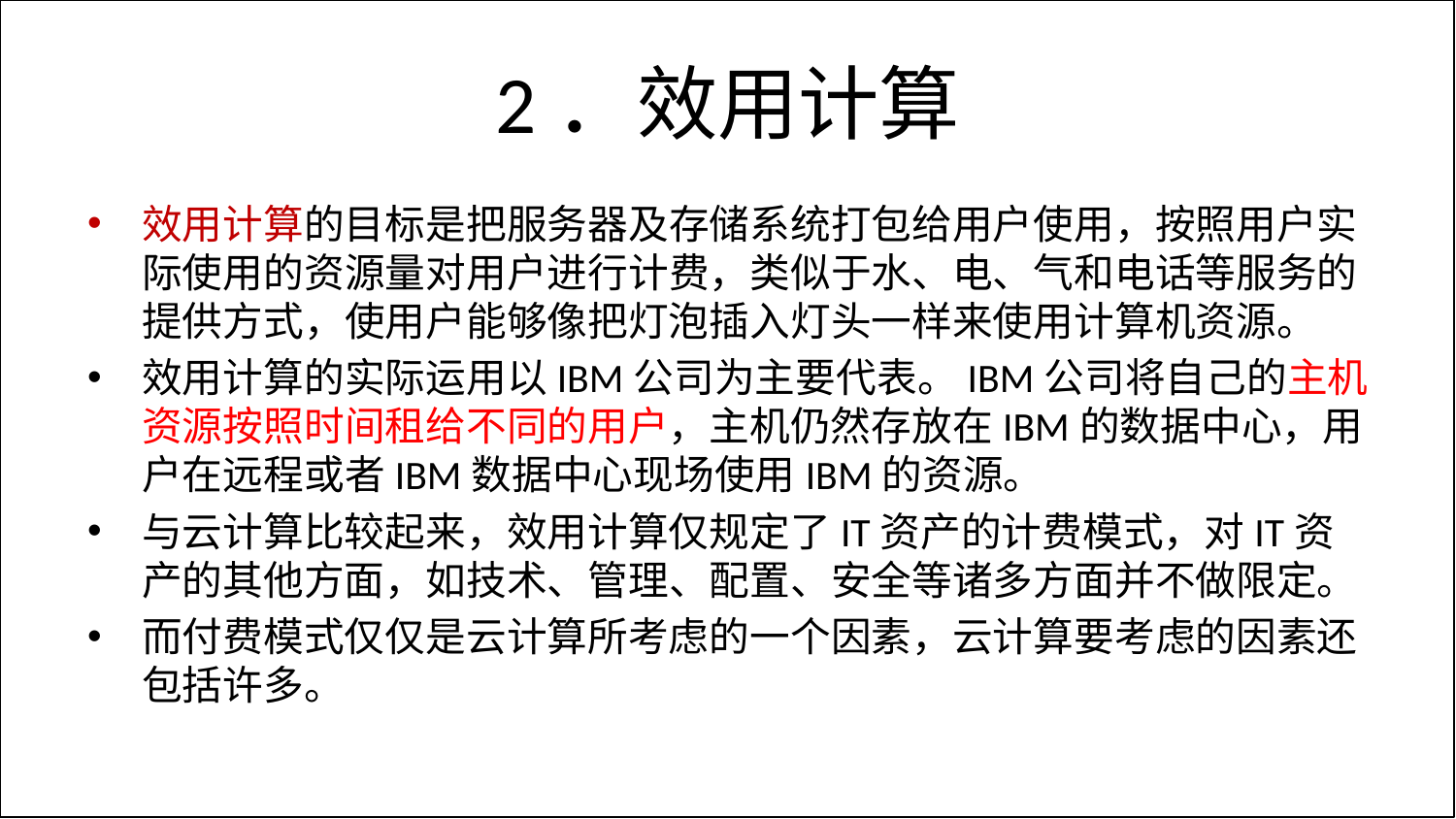

# 2．效用计算
效用计算的目标是把服务器及存储系统打包给用户使用，按照用户实际使用的资源量对用户进行计费，类似于水、电、气和电话等服务的提供方式，使用户能够像把灯泡插入灯头一样来使用计算机资源。
效用计算的实际运用以IBM公司为主要代表。IBM公司将自己的主机资源按照时间租给不同的用户，主机仍然存放在IBM的数据中心，用户在远程或者IBM数据中心现场使用IBM的资源。
与云计算比较起来，效用计算仅规定了IT资产的计费模式，对IT资产的其他方面，如技术、管理、配置、安全等诸多方面并不做限定。
而付费模式仅仅是云计算所考虑的一个因素，云计算要考虑的因素还包括许多。